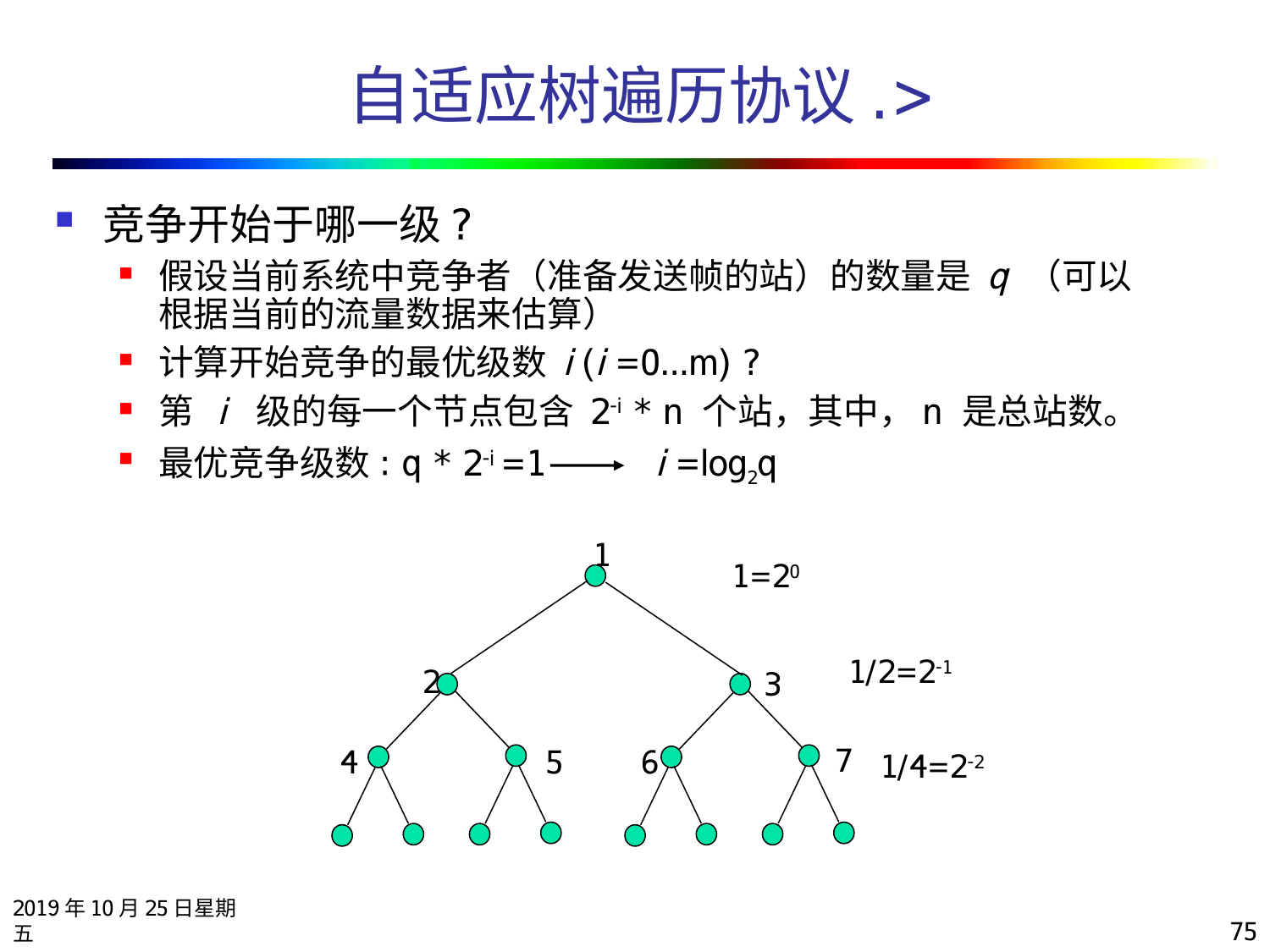

# 自适应树遍历协议.>
竞争开始于哪一级?
假设当前系统中竞争者（准备发送帧的站）的数量是 q （可以根据当前的流量数据来估算）
计算开始竞争的最优级数 i (i =0…m) ?
第  i  级的每一个节点包含 2-i * n 个站，其中，n 是总站数。
最优竞争级数: q * 2-i =1          i =log2q

1

2
3

7
4
5
6

1=20
1/2=2-1
1/4=2-2
2019年10月25日星期五
75